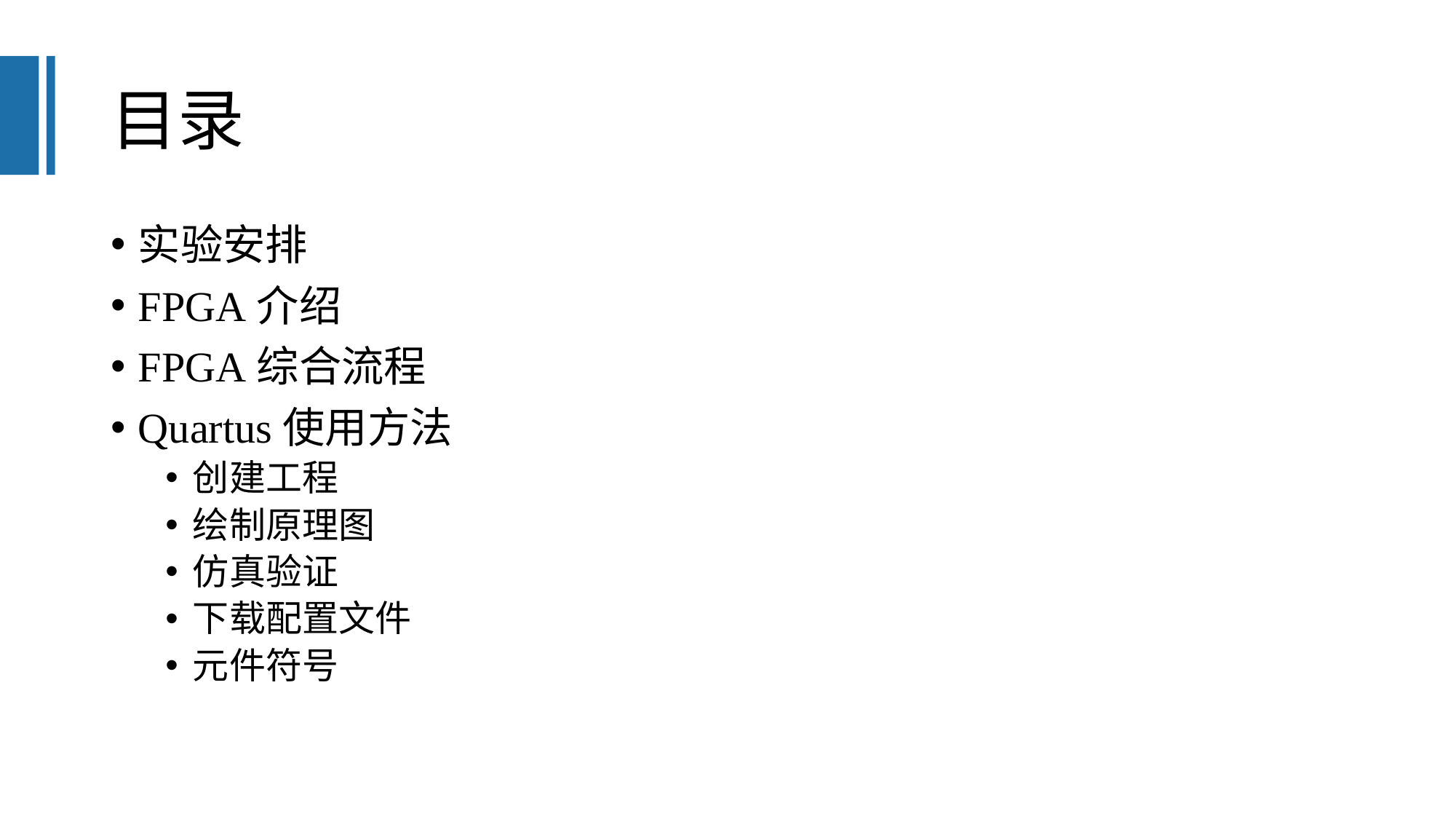

# 目录

实验安排
FPGA介绍
FPGA综合流程
Quartus使用方法
创建工程
绘制原理图
仿真验证
下载配置文件
元件符号